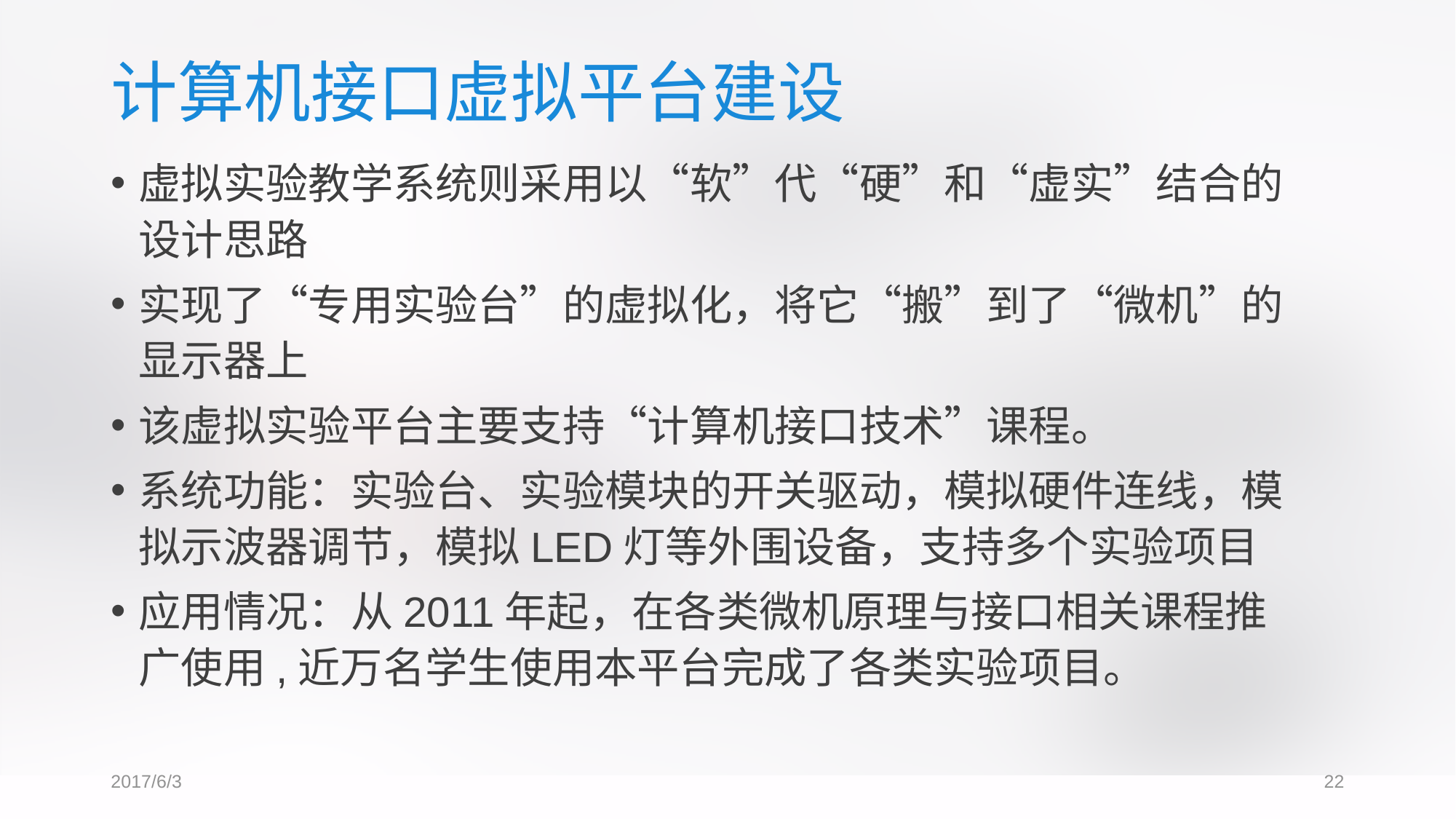

# 计算机接口虚拟平台建设
虚拟实验教学系统则采用以“软”代“硬”和“虚实”结合的设计思路
实现了“专用实验台”的虚拟化，将它“搬”到了“微机”的显示器上
该虚拟实验平台主要支持“计算机接口技术”课程。
系统功能：实验台、实验模块的开关驱动，模拟硬件连线，模拟示波器调节，模拟LED灯等外围设备，支持多个实验项目
应用情况：从2011年起，在各类微机原理与接口相关课程推广使用,近万名学生使用本平台完成了各类实验项目。

2017/6/3
22